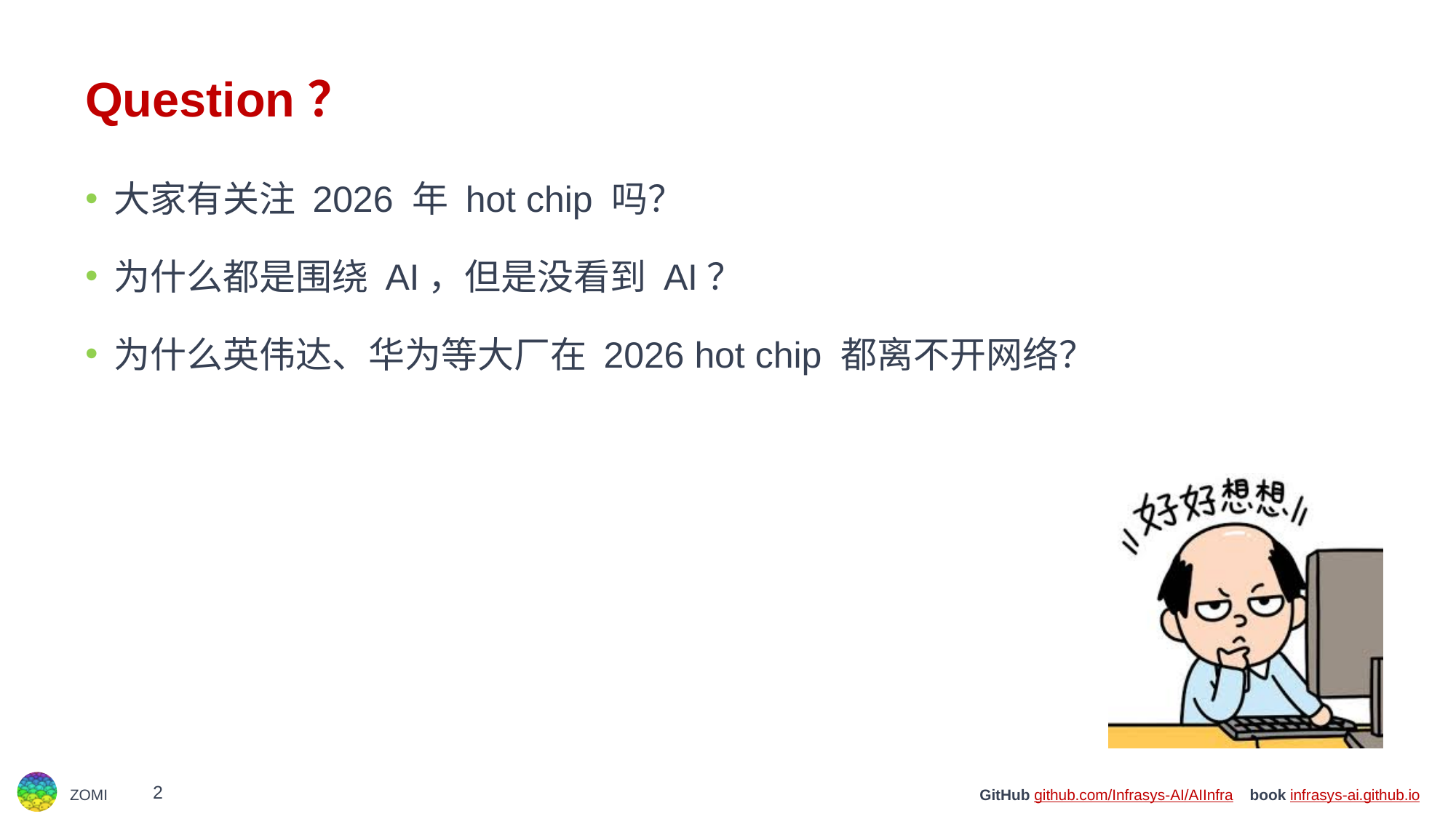

# Question？
大家有关注 2026 年 hot chip 吗？
为什么都是围绕 AI，但是没看到 AI？
为什么英伟达、华为等大厂在 2026 hot chip 都离不开网络？